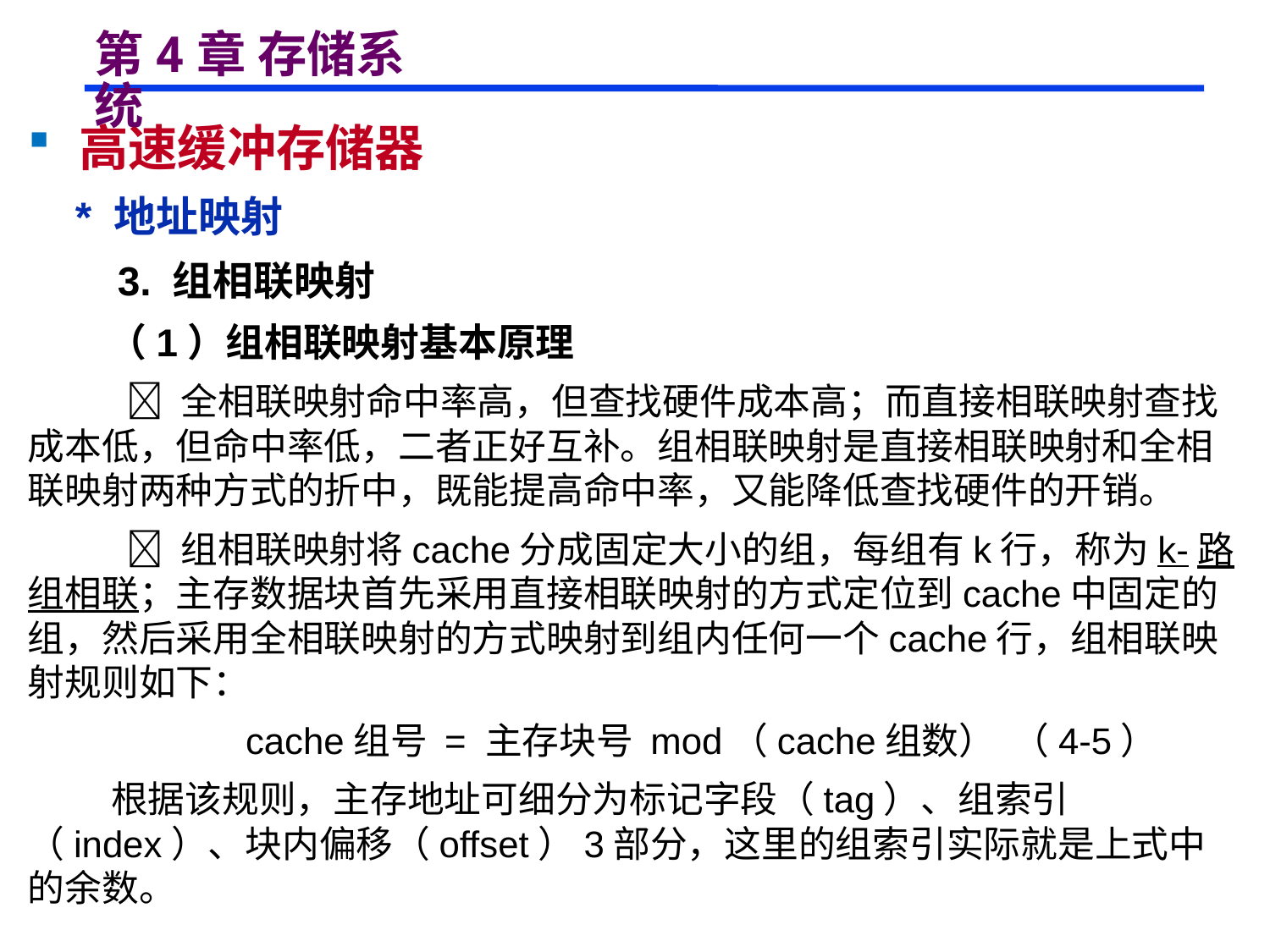

# 第4章 存储系统
 高速缓冲存储器
    * 地址映射
        3. 组相联映射
        （1）组相联映射基本原理
            ♦ 全相联映射命中率高，但查找硬件成本高；而直接相联映射查找成本低，但命中率低，二者正好互补。组相联映射是直接相联映射和全相联映射两种方式的折中，既能提高命中率，又能降低查找硬件的开销。
            ♦ 组相联映射将cache分成固定大小的组，每组有k行，称为k-路组相联；主存数据块首先采用直接相联映射的方式定位到cache中固定的组，然后采用全相联映射的方式映射到组内任何一个cache行，组相联映射规则如下：
                     cache组号 = 主存块号 mod（cache组数）  （4-5）
         根据该规则，主存地址可细分为标记字段（tag）、组索引（index）、块内偏移（offset）3部分，这里的组索引实际就是上式中的余数。